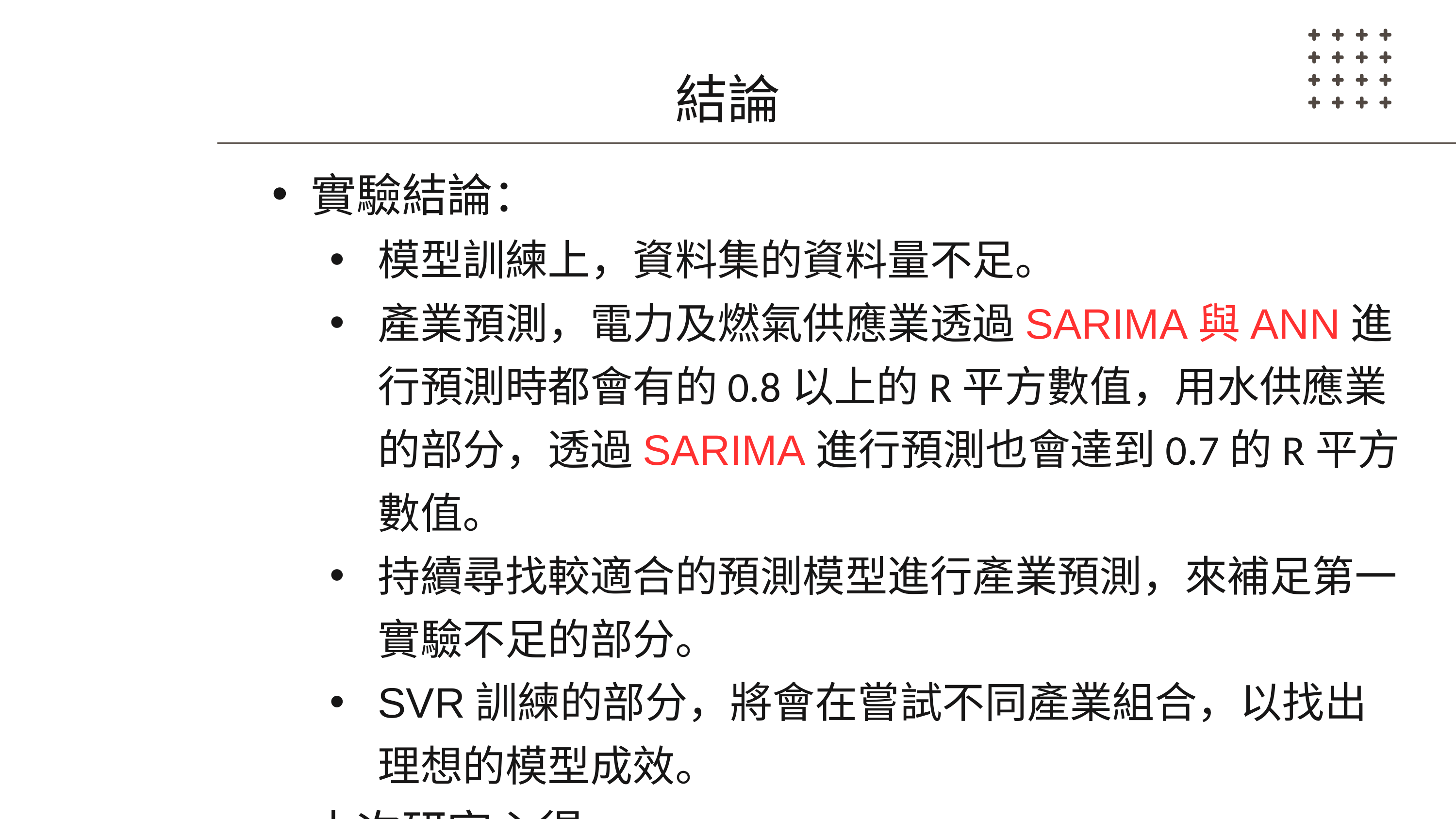

結論

實驗結論：
模型訓練上，資料集的資料量不足。
產業預測，電力及燃氣供應業透過SARIMA與ANN進行預測時都會有的0.8以上的R平方數值，用水供應業的部分，透過SARIMA進行預測也會達到0.7的R平方數值。
持續尋找較適合的預測模型進行產業預測，來補足第一實驗不足的部分。
SVR訓練的部分，將會在嘗試不同產業組合，以找出理想的模型成效。
本次研究心得